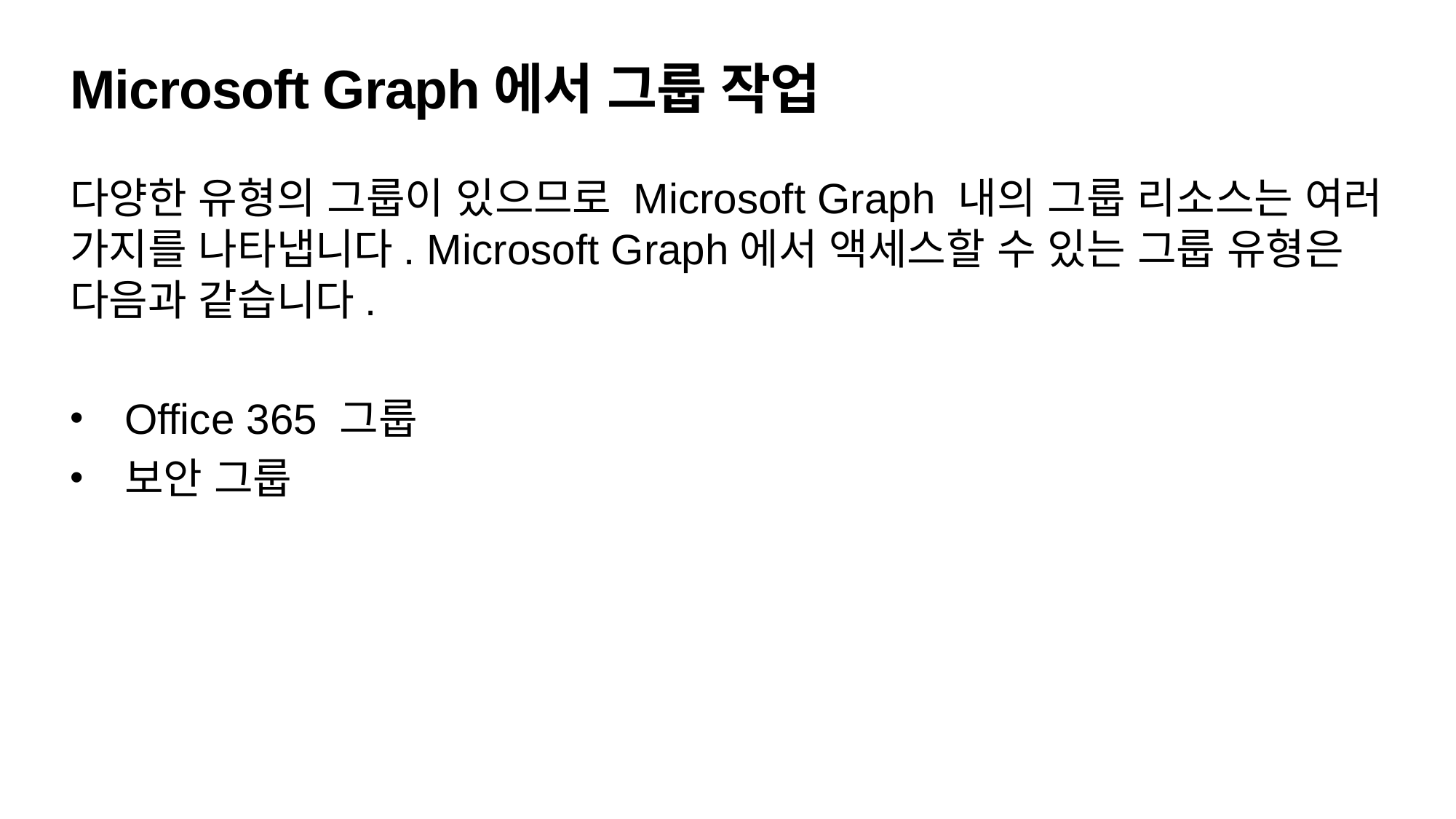

# Microsoft Graph에서 그룹 작업
다양한 유형의 그룹이 있으므로 Microsoft Graph 내의 그룹 리소스는 여러 가지를 나타냅니다. Microsoft Graph에서 액세스할 수 있는 그룹 유형은 다음과 같습니다.

Office 365 그룹
보안 그룹